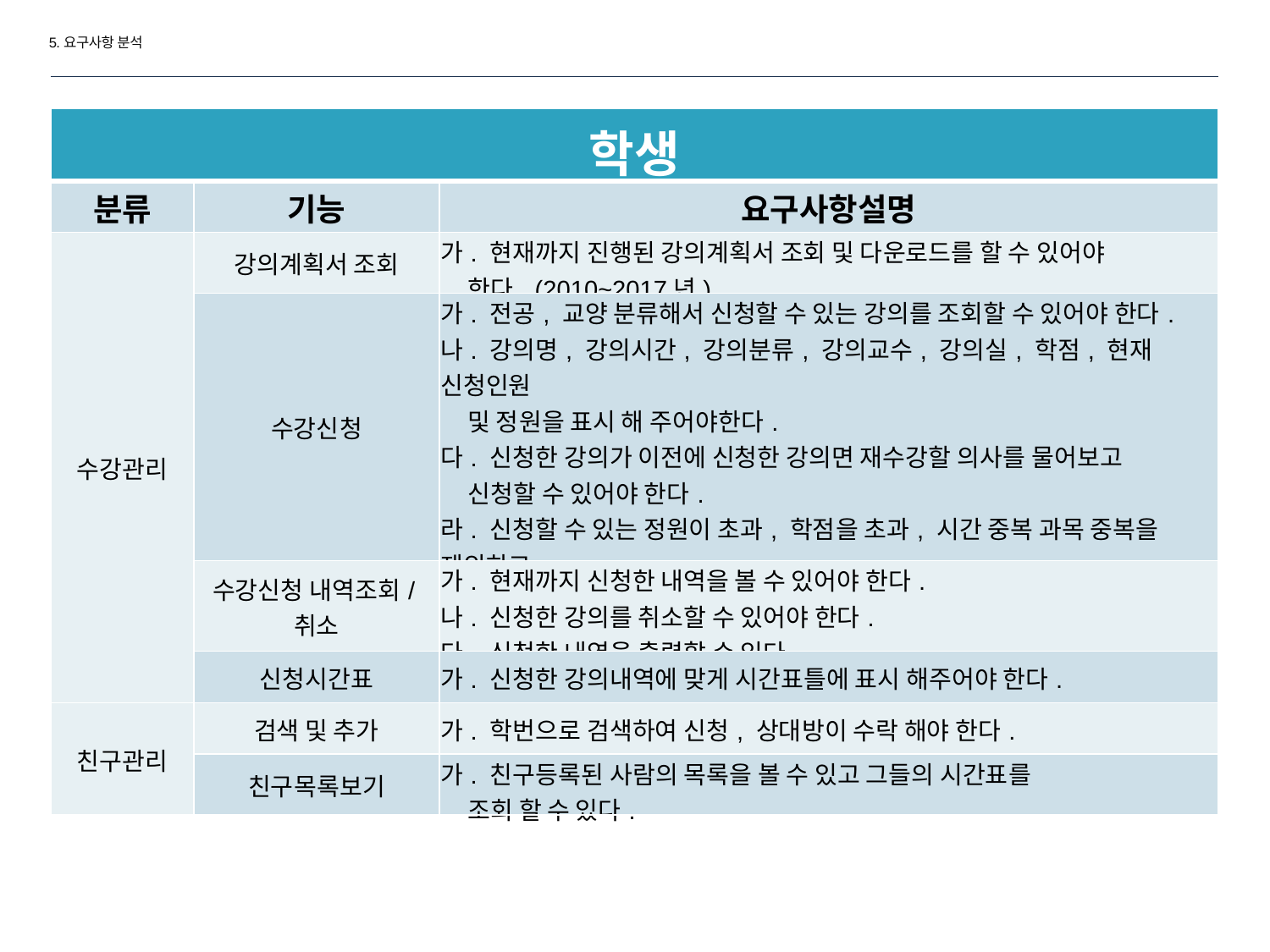

5.요구사항 분석
| 공통 |  |  |
| --- | --- | --- |
| 분류 | 기능 | 요구사항 설명 |
| 회원 관리 | 로그인 | 가. 회원가입이 별도로 없어 최초 비밀번호는 생년월일로 설정하여야 한다. 나. 로그인 시 부여된 코드에 따라 로그인후 보여지는 페이지의 기능이 달라야한다.(학생, 교수, 직원에 필요한 기능) |
|  | 아이디찾기(학번) | 가. 휴대폰, 이메일 인증 등으로 찾을 수 있어야 한다. |
|  | 비밀번호찾기 |  |
| SMS 기능 | SMS 전송 | 가. 목적에 따른 양식이 제공되어야 한다. 나. 목적에 따른 전송 대상이 제공되어야 한다. |
| 학생 |  |  |
| --- | --- | --- |
| 분류 | 기능 | 요구사항설명 |
| 수강관리 | 강의계획서 조회 | 가. 현재까지 진행된 강의계획서 조회 및 다운로드를 할 수 있어야 한다. (2010~2017년) |
|  | 수강신청 | 가. 전공, 교양 분류해서 신청할 수 있는 강의를 조회할 수 있어야 한다. 나. 강의명, 강의시간, 강의분류, 강의교수, 강의실, 학점, 현재 신청인원 및 정원을 표시 해 주어야한다. 다. 신청한 강의가 이전에 신청한 강의면 재수강할 의사를 물어보고 신청할 수 있어야 한다. 라. 신청할 수 있는 정원이 초과, 학점을 초과, 시간 중복 과목 중복을 제외하고 신청할 수 있어야 한다. |
|  | 수강신청 내역조회/취소 | 가. 현재까지 신청한 내역을 볼 수 있어야 한다. 나. 신청한 강의를 취소할 수 있어야 한다. 다. 신청한 내역을 출력할 수 있다. |
|  | 신청시간표 | 가. 신청한 강의내역에 맞게 시간표틀에 표시 해주어야 한다. |
| 친구관리 | 검색 및 추가 | 가. 학번으로 검색하여 신청, 상대방이 수락 해야 한다. |
|  | 친구목록보기 | 가. 친구등록된 사람의 목록을 볼 수 있고 그들의 시간표를 조회 할 수 있다. |